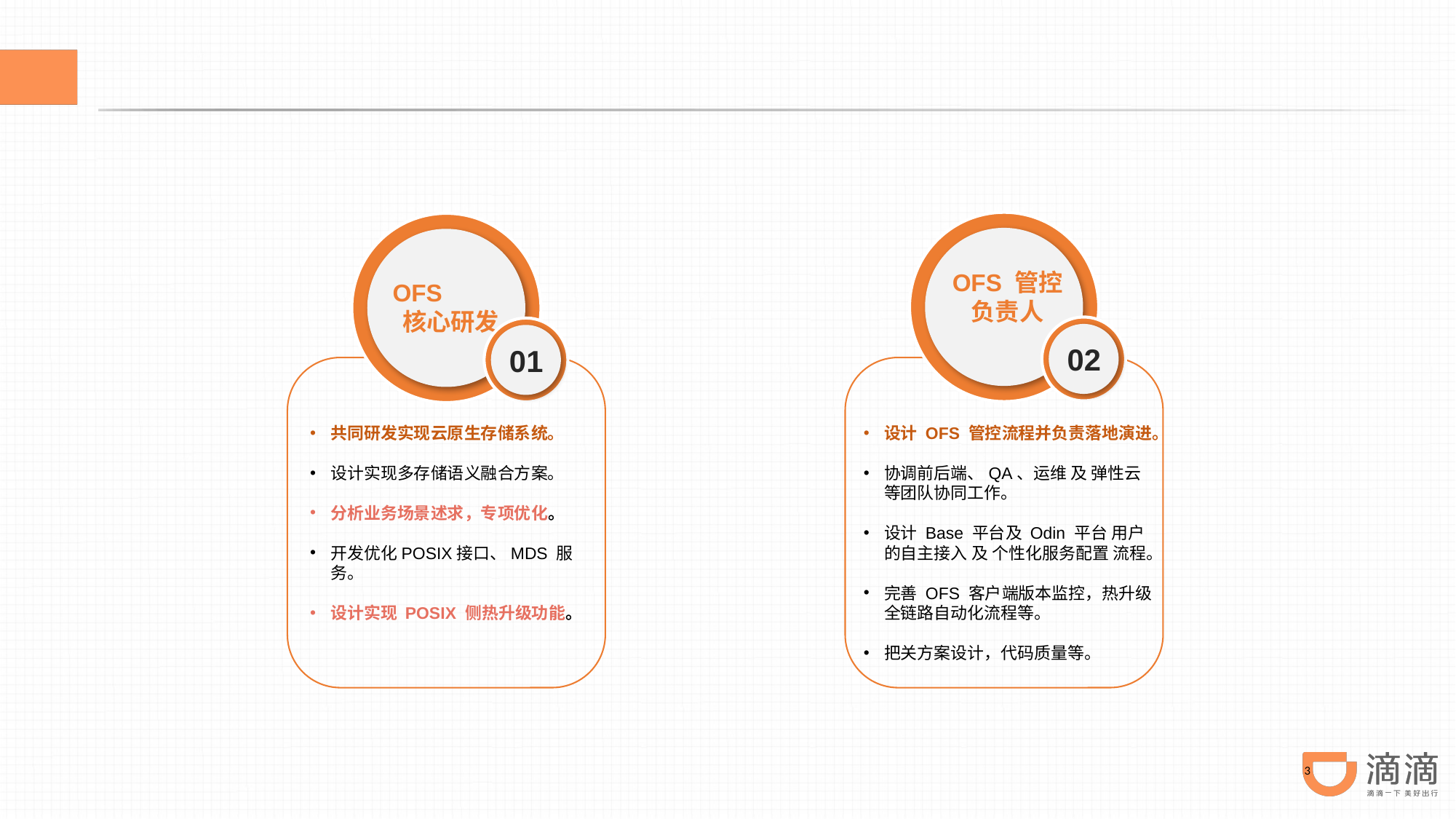

OFS 管控
负责人

02

OFS
核心研发

01

共同研发实现云原生存储系统。

设计实现多存储语义融合方案。

分析业务场景述求，专项优化。

开发优化POSIX接口、MDS 服务。

设计实现 POSIX 侧热升级功能。

设计 OFS 管控流程并负责落地演进。

协调前后端、QA、运维 及 弹性云 等团队协同工作。

设计 Base 平台及 Odin 平台 用户的自主接入 及 个性化服务配置 流程。

完善 OFS 客户端版本监控，热升级全链路自动化流程等。

把关方案设计，代码质量等。